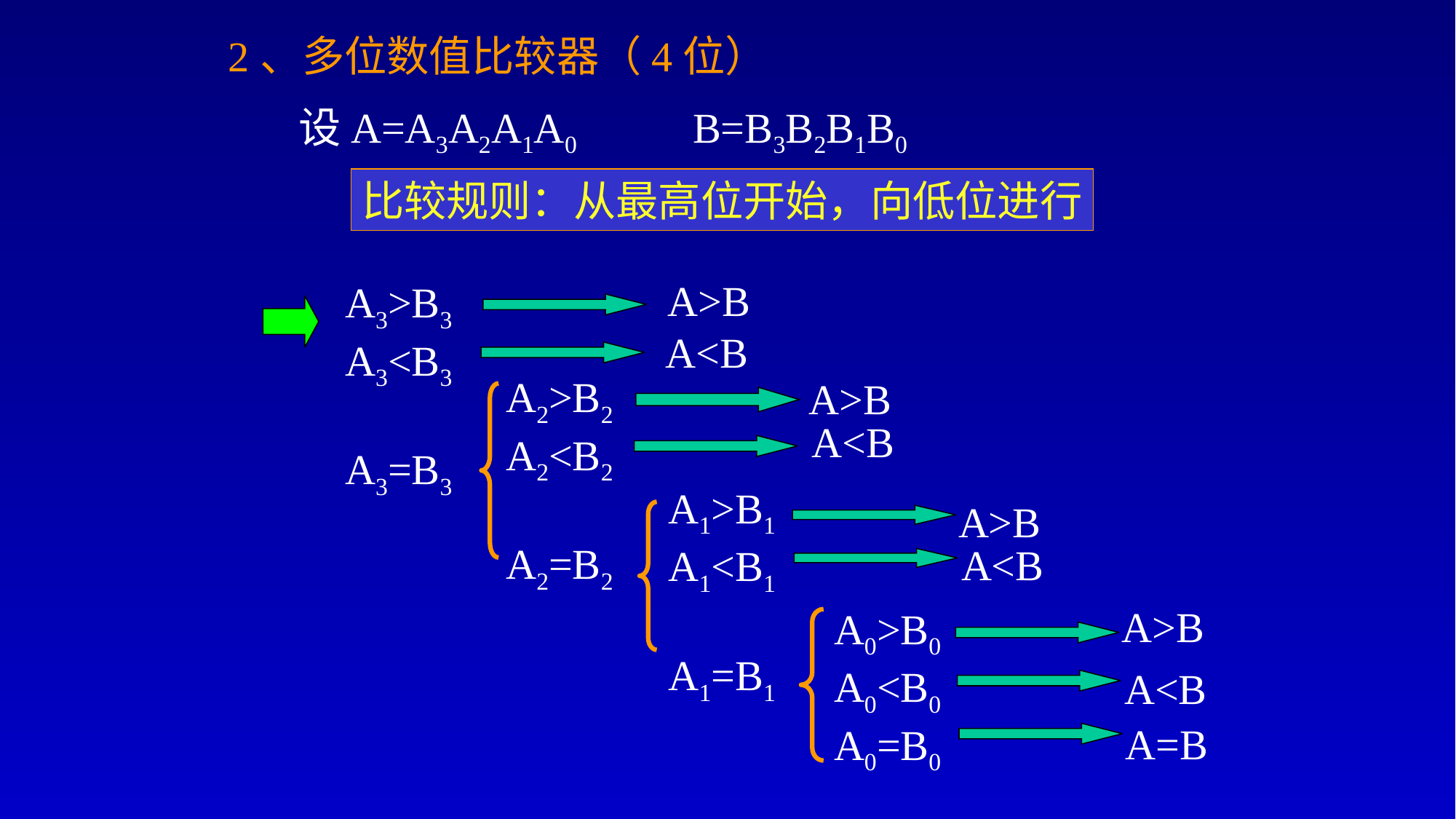

2、多位数值比较器（4位）
设A=A3A2A1A0           B=B3B2B1B0
比较规则：从最高位开始，向低位进行
A>B
A3>B3
A3<B3

A3=B3

A<B

A2>B2
A2<B2

A2=B2
A>B

A<B

A1>B1
A1<B1

A1=B1
A>B

A<B

A>B
A0>B0
A0<B0
A0=B0

A<B

A=B